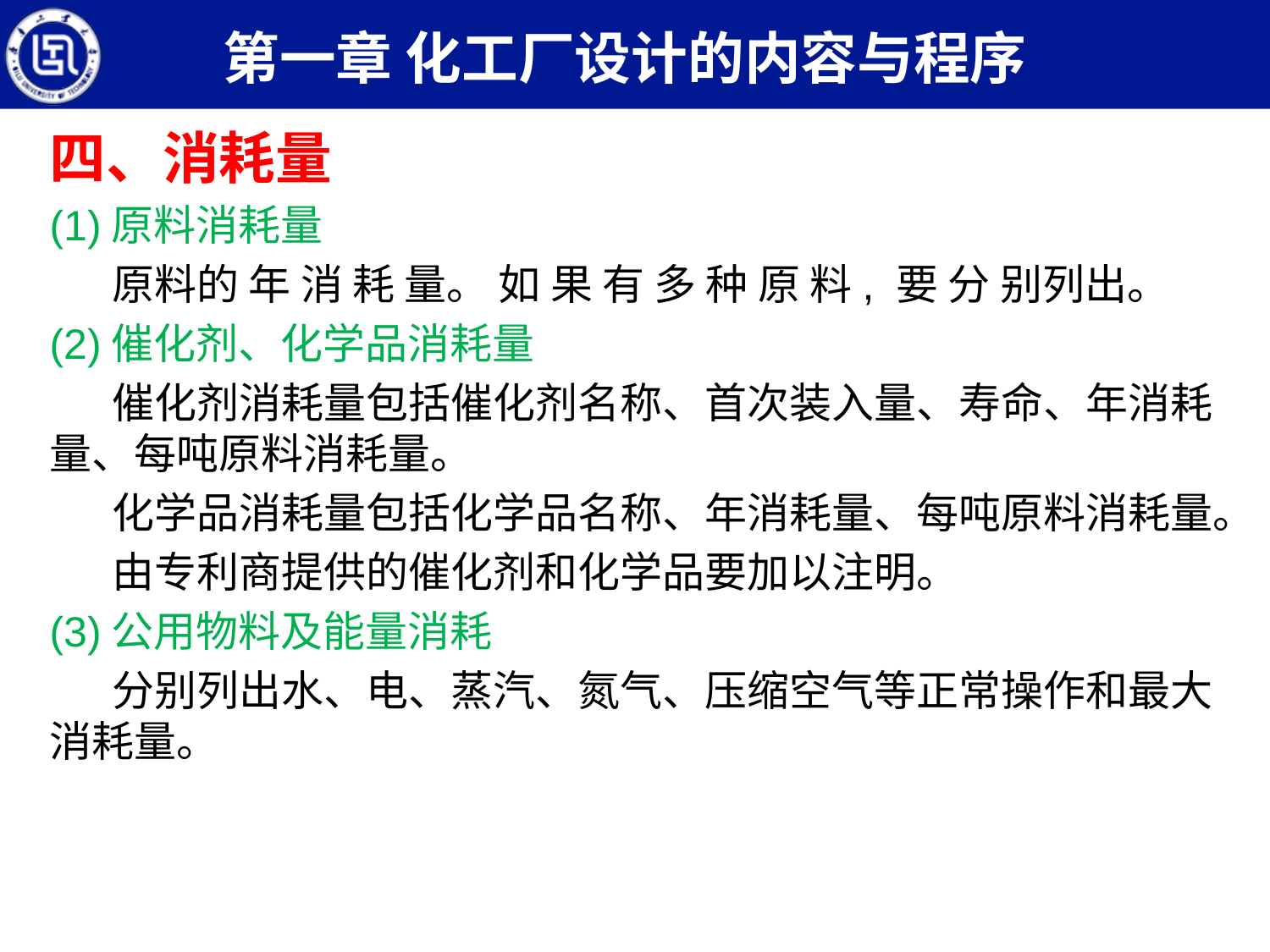

第一章 化工厂设计的内容与程序
四、消耗量
(1)原料消耗量
原料的 年 消 耗 量。 如 果 有 多 种 原 料, 要 分 别列出。
(2)催化剂、化学品消耗量
催化剂消耗量包括催化剂名称、首次装入量、寿命、年消耗量、每吨原料消耗量。
化学品消耗量包括化学品名称、年消耗量、每吨原料消耗量。
由专利商提供的催化剂和化学品要加以注明。
(3)公用物料及能量消耗
分别列出水、电、蒸汽、氮气、压缩空气等正常操作和最大消耗量。